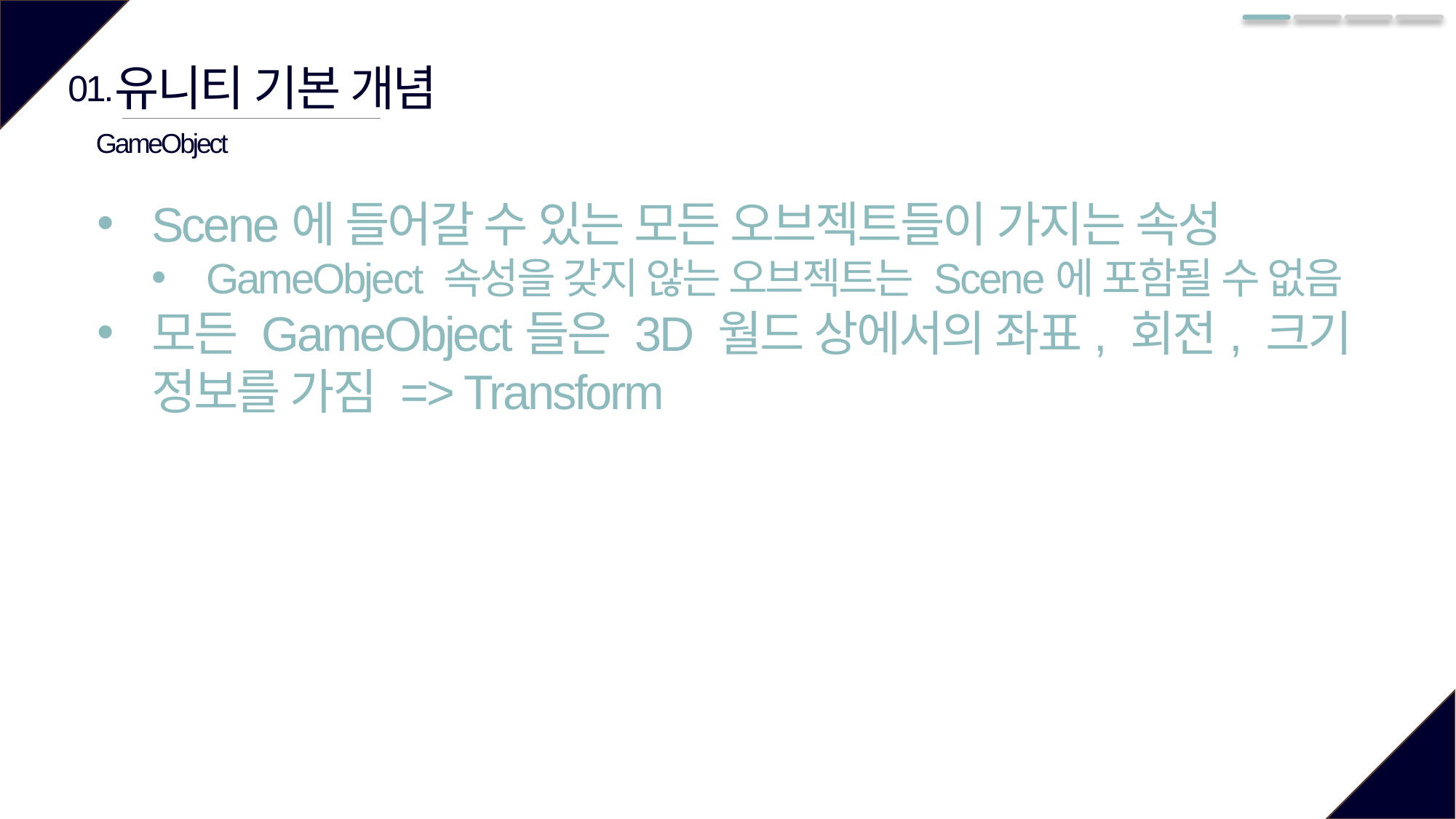

유니티 기본 개념
01.
GameObject
Scene에 들어갈 수 있는 모든 오브젝트들이 가지는 속성
GameObject 속성을 갖지 않는 오브젝트는 Scene에 포함될 수 없음
모든 GameObject들은 3D 월드 상에서의 좌표, 회전, 크기 정보를 가짐 => Transform